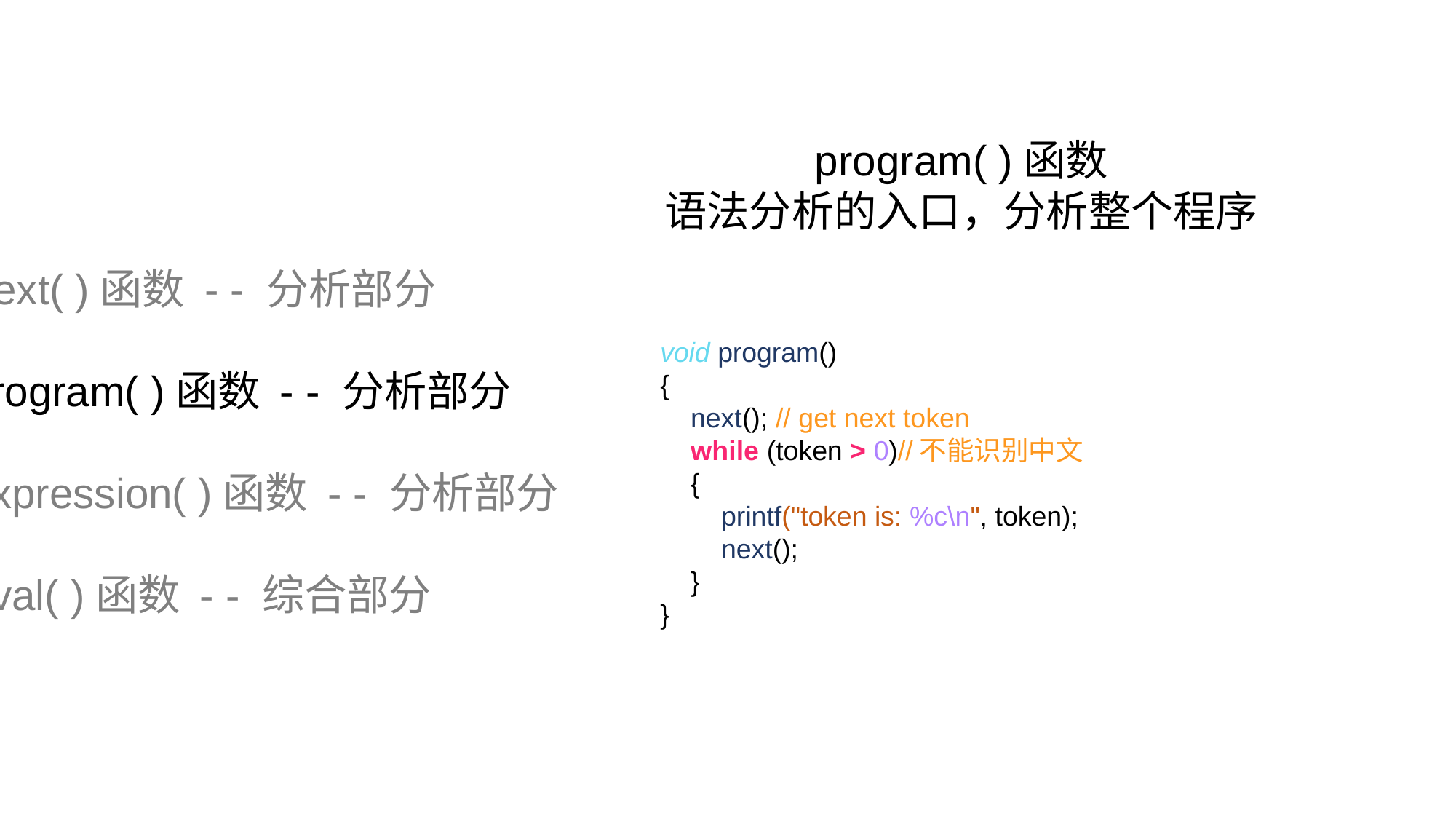

program( )函数
语法分析的入口，分析整个程序
Next( )函数 - - 分析部分
Program( )函数 - - 分析部分
Expression( )函数 - - 分析部分
Eval( )函数 - - 综合部分
void program()
{
    next(); // get next token
    while (token > 0)//不能识别中文
    {
        printf("token is: %c\n", token);
        next();
    }
}